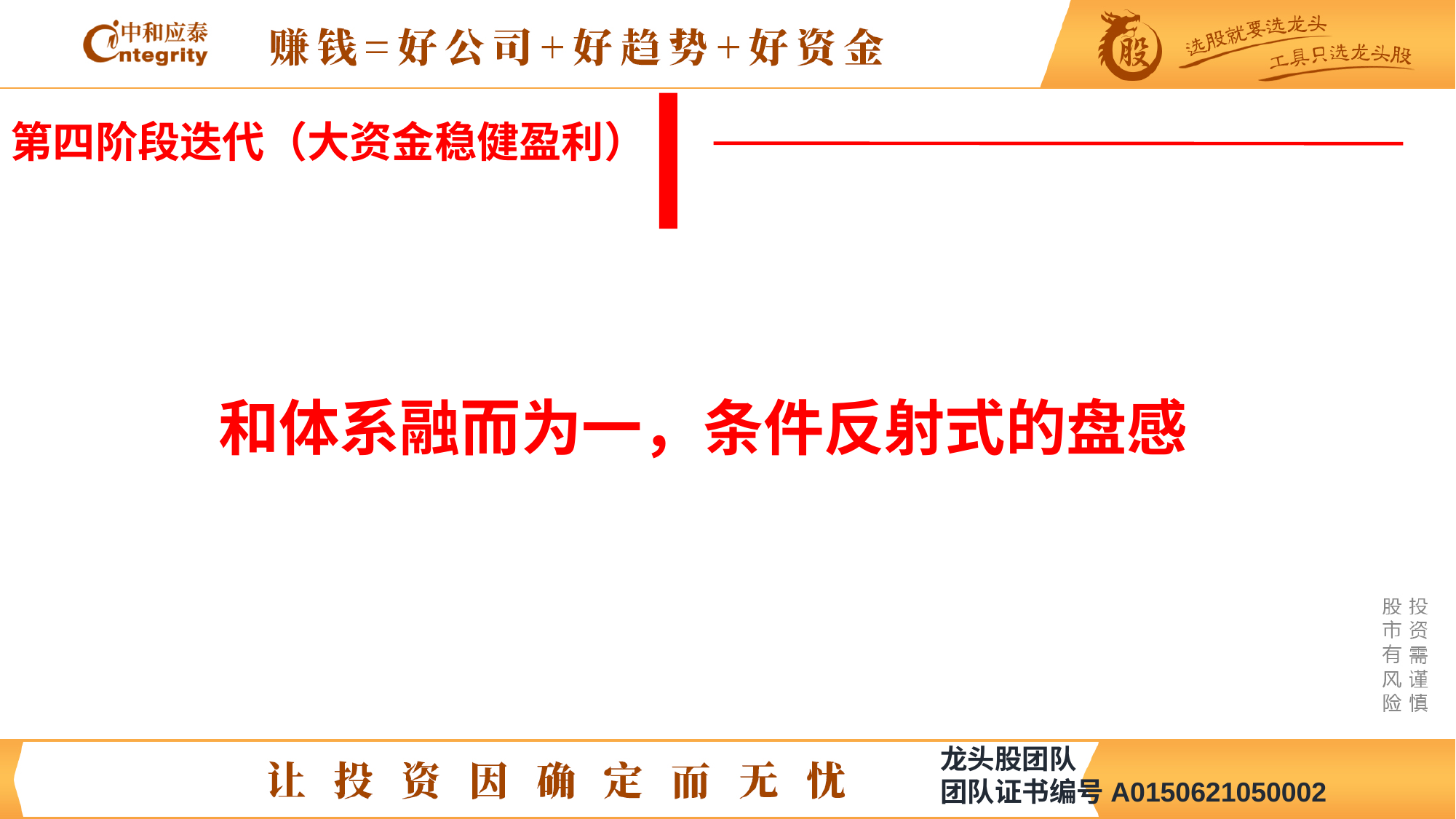

第四阶段迭代（大资金稳健盈利）
和体系融而为一，条件反射式的盘感
龙头股团队
团队证书编号A0150621050002